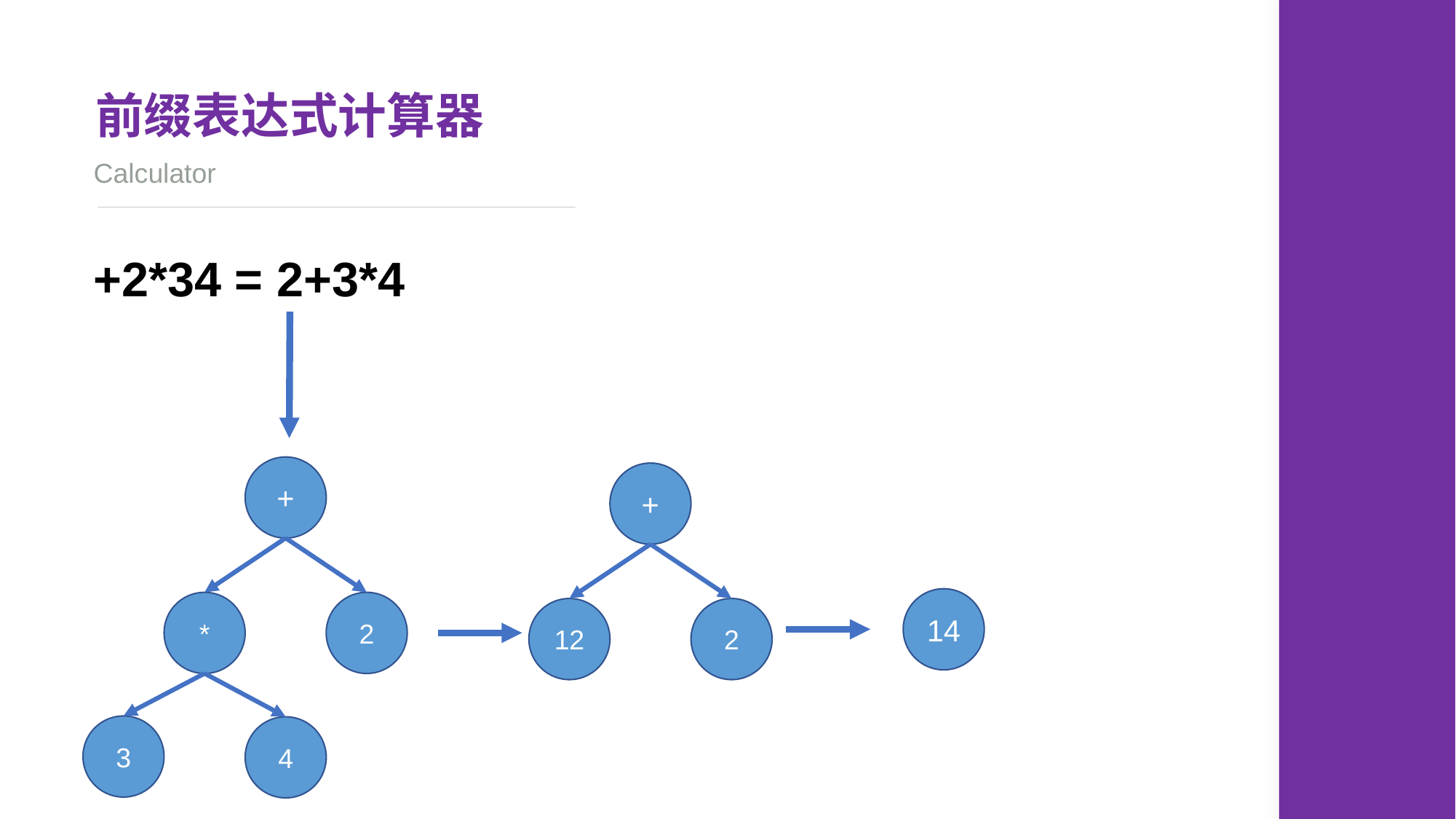

前缀表达式计算器
Calculator
+2*34 = 2+3*4
+
*
2
3
4
+
12
2
14